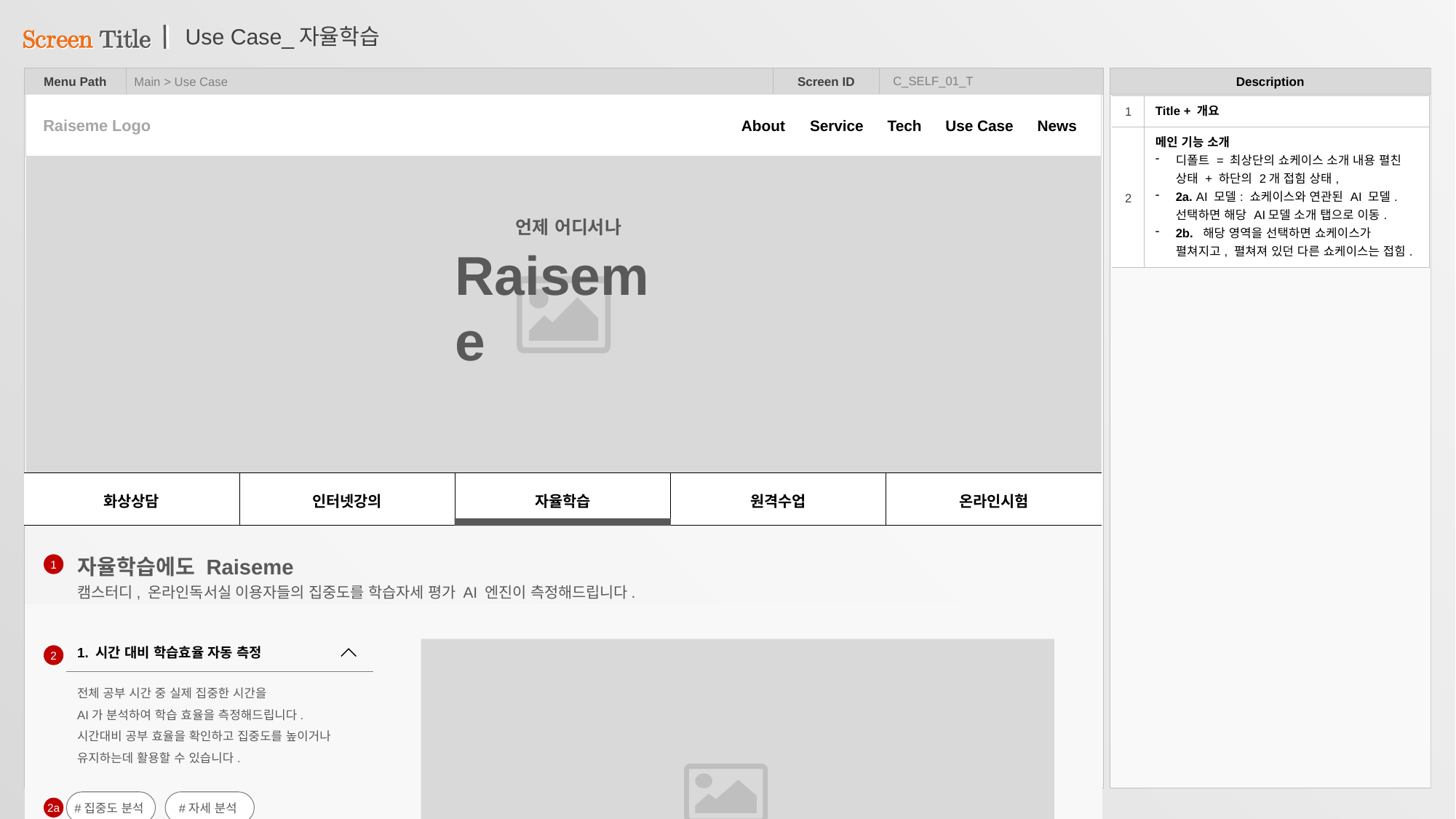

# Use Case_자율학습
C_SELF_01_T
Main > Use Case

| 1 | Title + 개요 |
| --- | --- |
| 2 | 메인 기능 소개 디폴트 = 최상단의 쇼케이스 소개 내용 펼친 상태 + 하단의 2개 접힘 상태, 2a. AI 모델: 쇼케이스와 연관된 AI 모델. 선택하면 해당 AI모델 소개 탭으로 이동. 2b. 해당 영역을 선택하면 쇼케이스가 펼쳐지고, 펼쳐져 있던 다른 쇼케이스는 접힘. |
About
Service
Tech
Use Case
News
Raiseme Logo

언제 어디서나
Raiseme

| 화상상담 | 인터넷강의 | 자율학습 | 원격수업 | 온라인시험 |
| --- | --- | --- | --- | --- |

자율학습에도 Raiseme
1
캠스터디, 온라인독서실 이용자들의 집중도를 학습자세 평가 AI 엔진이 측정해드립니다.

1. 시간 대비 학습효율 자동 측정

2

전체 공부 시간 중 실제 집중한 시간을
AI가 분석하여 학습 효율을 측정해드립니다.
시간대비 공부 효율을 확인하고 집중도를 높이거나
유지하는데 활용할 수 있습니다.
#집중도 분석
#자세 분석
2a
2. 집중도 분석 리포트 제공
2b

3. 자동 학습 스케줄링